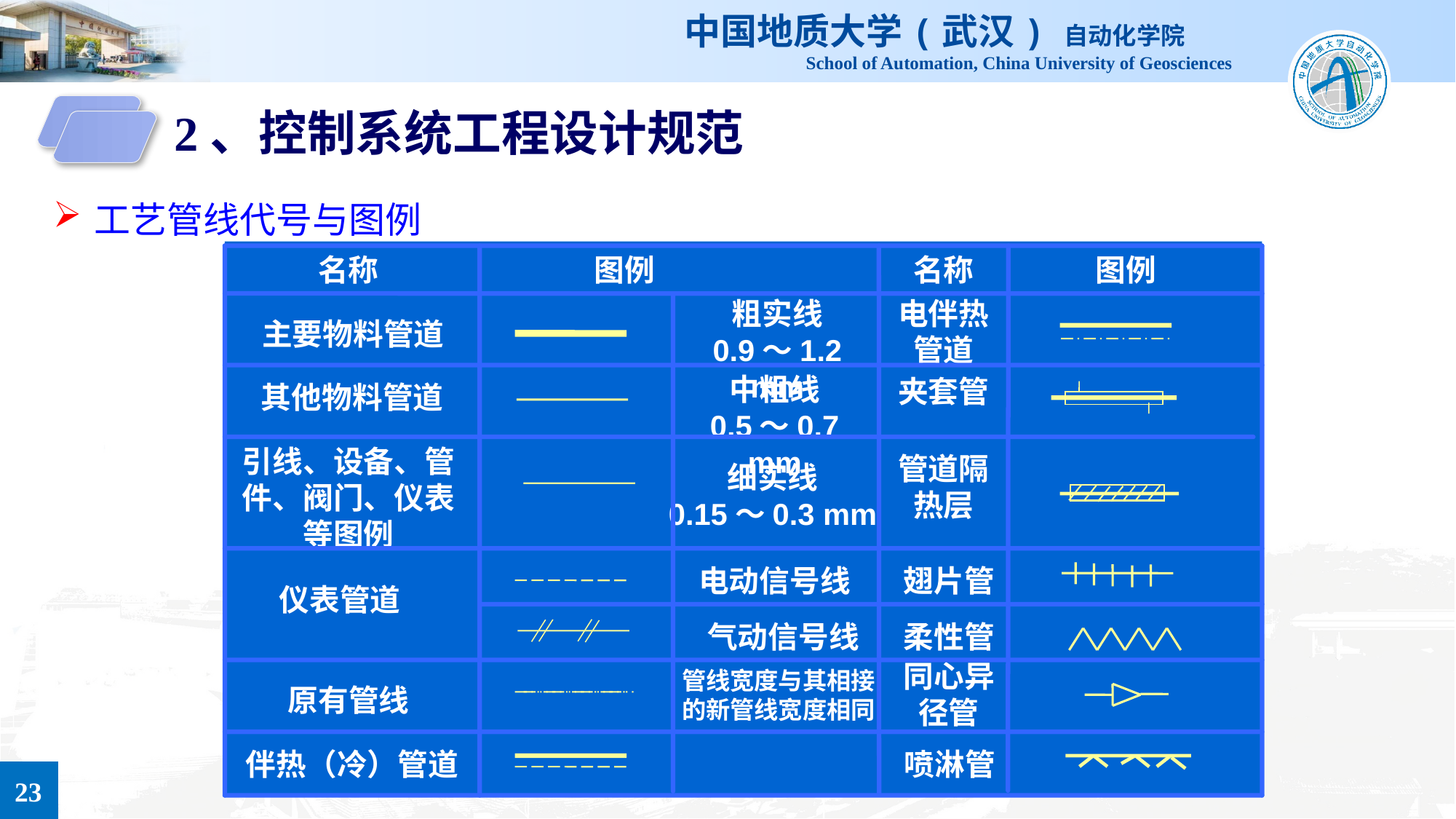

2、控制系统工程设计规范
工艺管线代号与图例

名称

图例
名称

图例

粗实线
0.9～1.2 mm
电伴热管道

主要物料管道

中粗线
0.5～0.7 mm
夹套管
其他物料管道

引线、设备、管件、阀门、仪表等图例

管道隔热层
细实线
0.15～0.3 mm

电动信号线
翅片管

仪表管道

气动信号线
柔性管

同心异径管

管线宽度与其相接的新管线宽度相同
原有管线

伴热（冷）管道
喷淋管

23